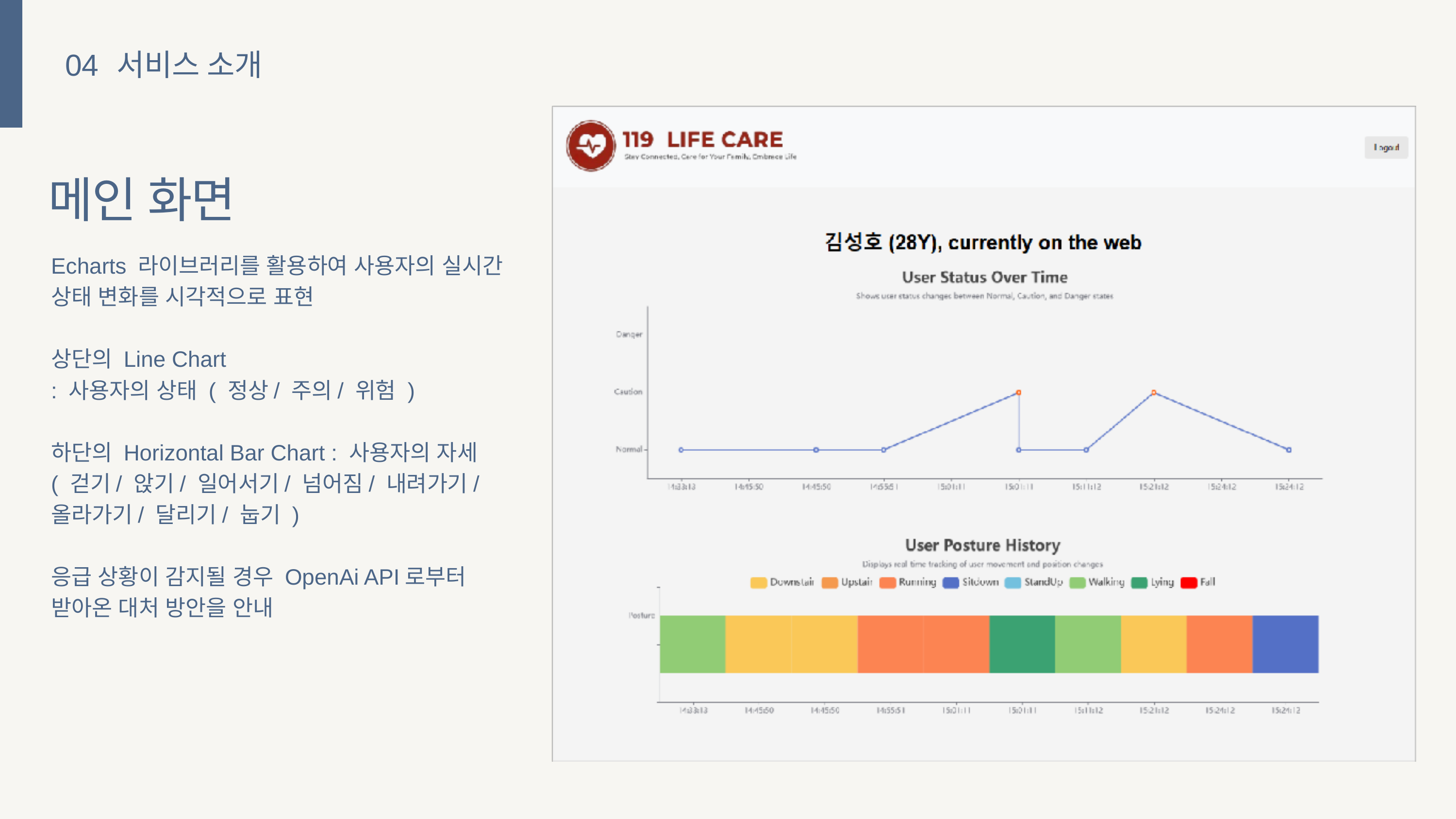

04
서비스 소개
메인 화면

Echarts 라이브러리를 활용하여 사용자의 실시간 상태 변화를 시각적으로 표현

상단의 Line Chart
: 사용자의 상태 ( 정상/ 주의/ 위험 )

하단의 Horizontal Bar Chart : 사용자의 자세
( 걷기/ 앉기/ 일어서기/ 넘어짐/ 내려가기/ 올라가기/ 달리기/ 눕기 )

응급 상황이 감지될 경우 OpenAi API로부터 받아온 대처 방안을 안내